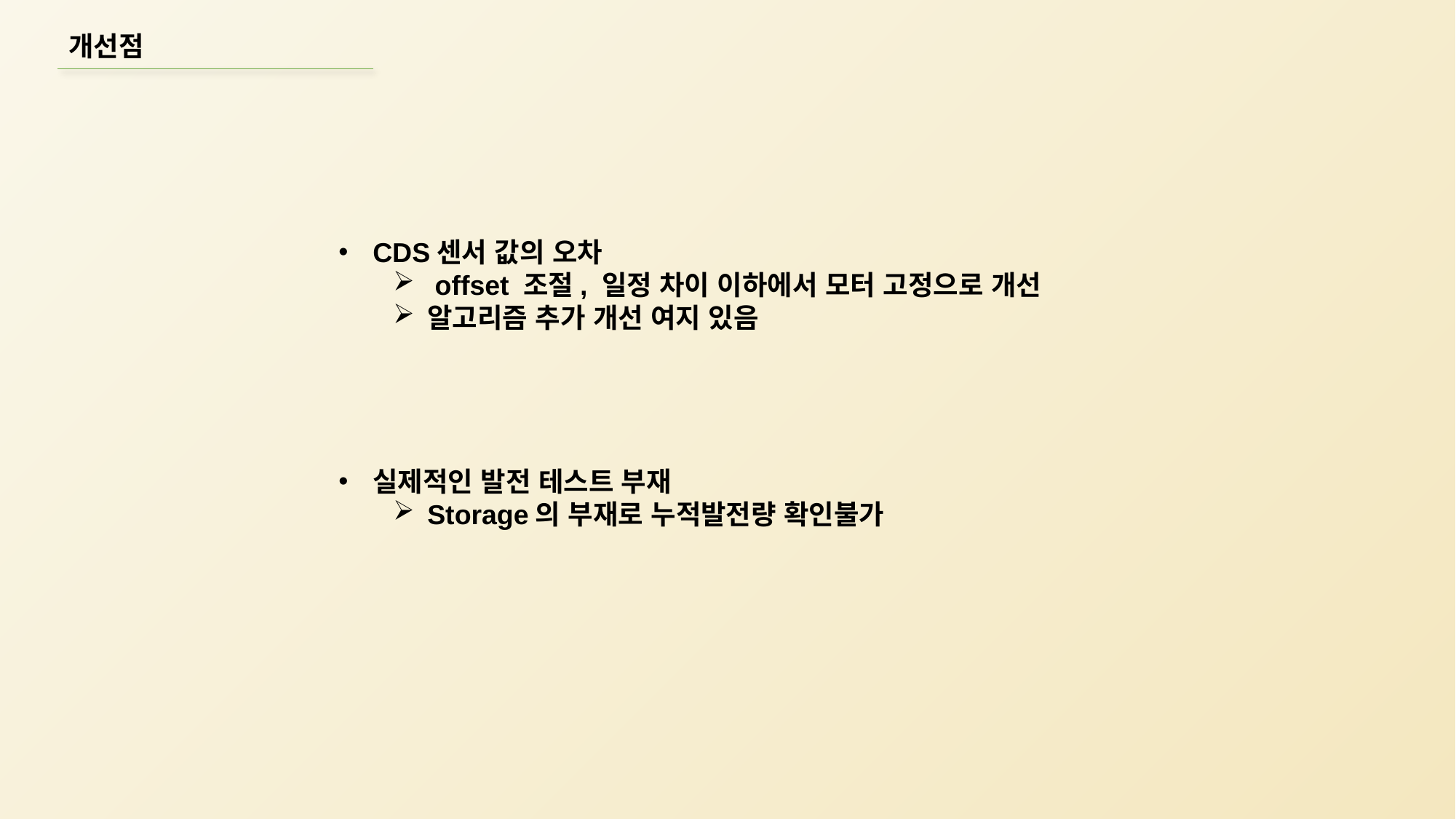

개선점
CDS센서 값의 오차
 offset 조절, 일정 차이 이하에서 모터 고정으로 개선
알고리즘 추가 개선 여지 있음

실제적인 발전 테스트 부재
Storage의 부재로 누적발전량 확인불가